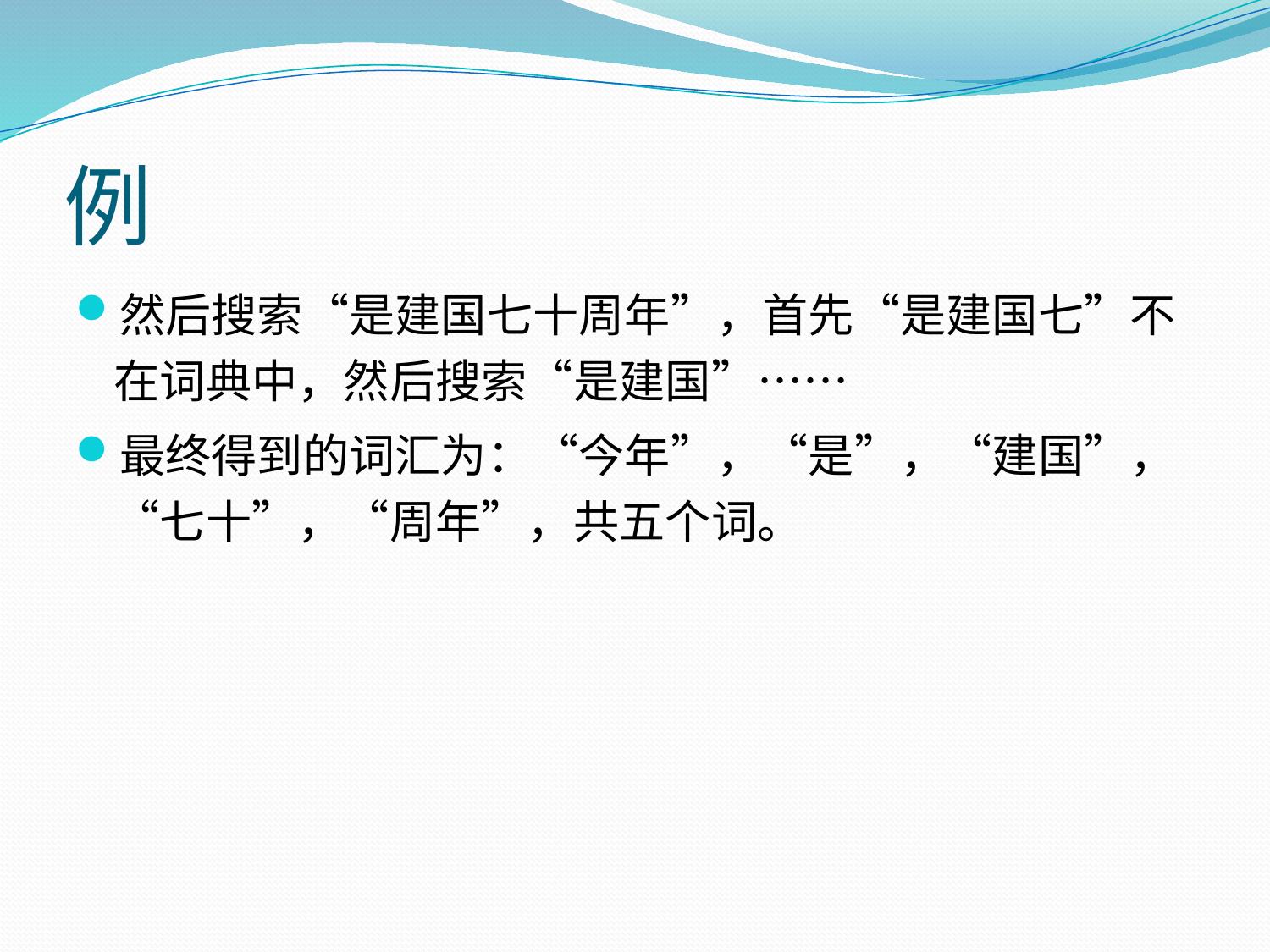

# 例
然后搜索“是建国七十周年”，首先“是建国七”不在词典中，然后搜索“是建国”……
最终得到的词汇为：“今年”，“是”，“建国”，“七十”，“周年”，共五个词。